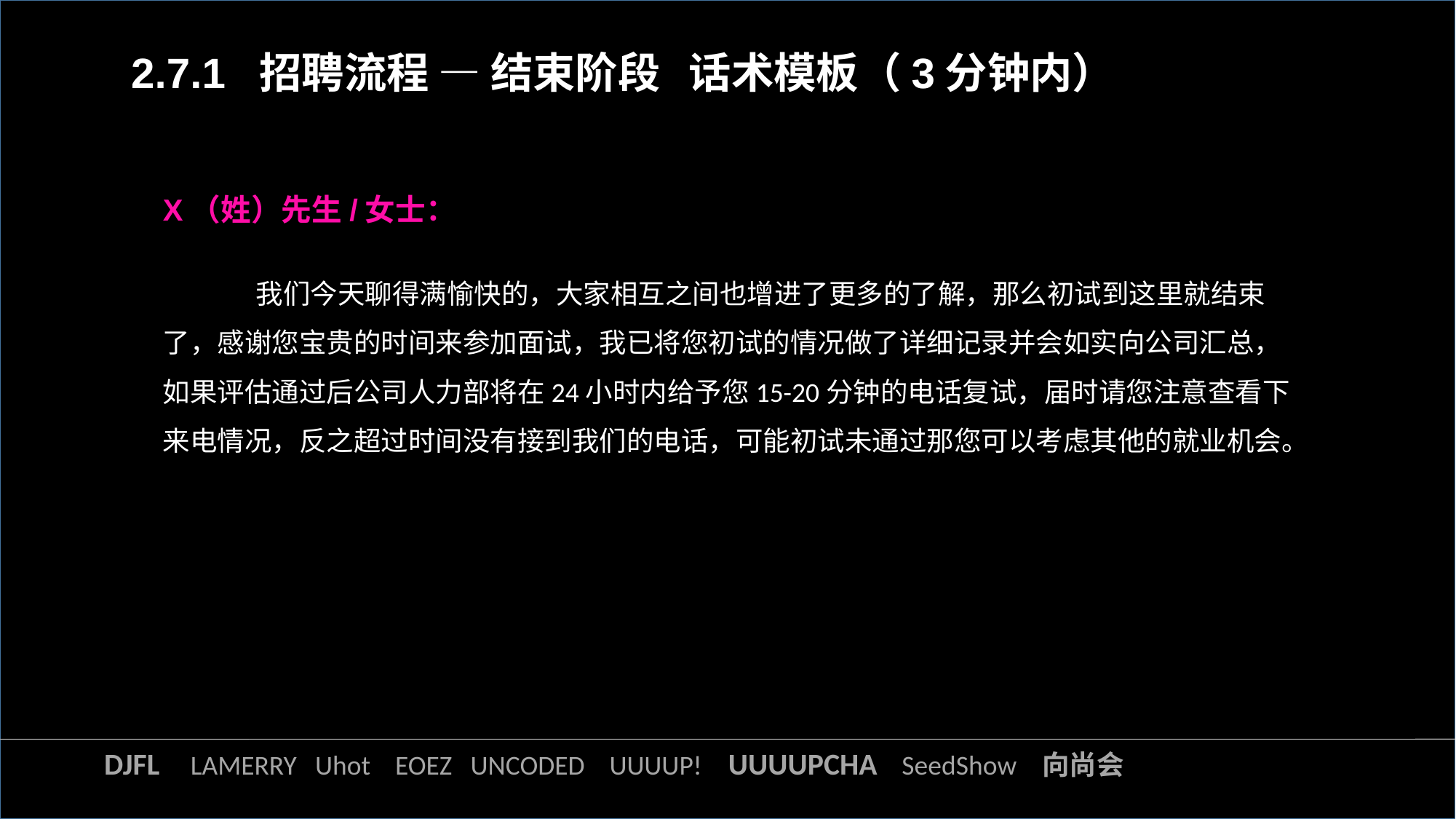

2.7.1  招聘流程 — 结束阶段   话术模板（3分钟内）

X（姓）先生/女士：

              我们今天聊得满愉快的，大家相互之间也增进了更多的了解，那么初试到这里就结束了，感谢您宝贵的时间来参加面试，我已将您初试的情况做了详细记录并会如实向公司汇总，如果评估通过后公司人力部将在24小时内给予您15-20分钟的电话复试，届时请您注意查看下来电情况，反之超过时间没有接到我们的电话，可能初试未通过那您可以考虑其他的就业机会。
DJFL     LAMERRY   Uhot    EOEZ   UNCODED    UUUUP!    UUUUPCHA    SeedShow   向尚会